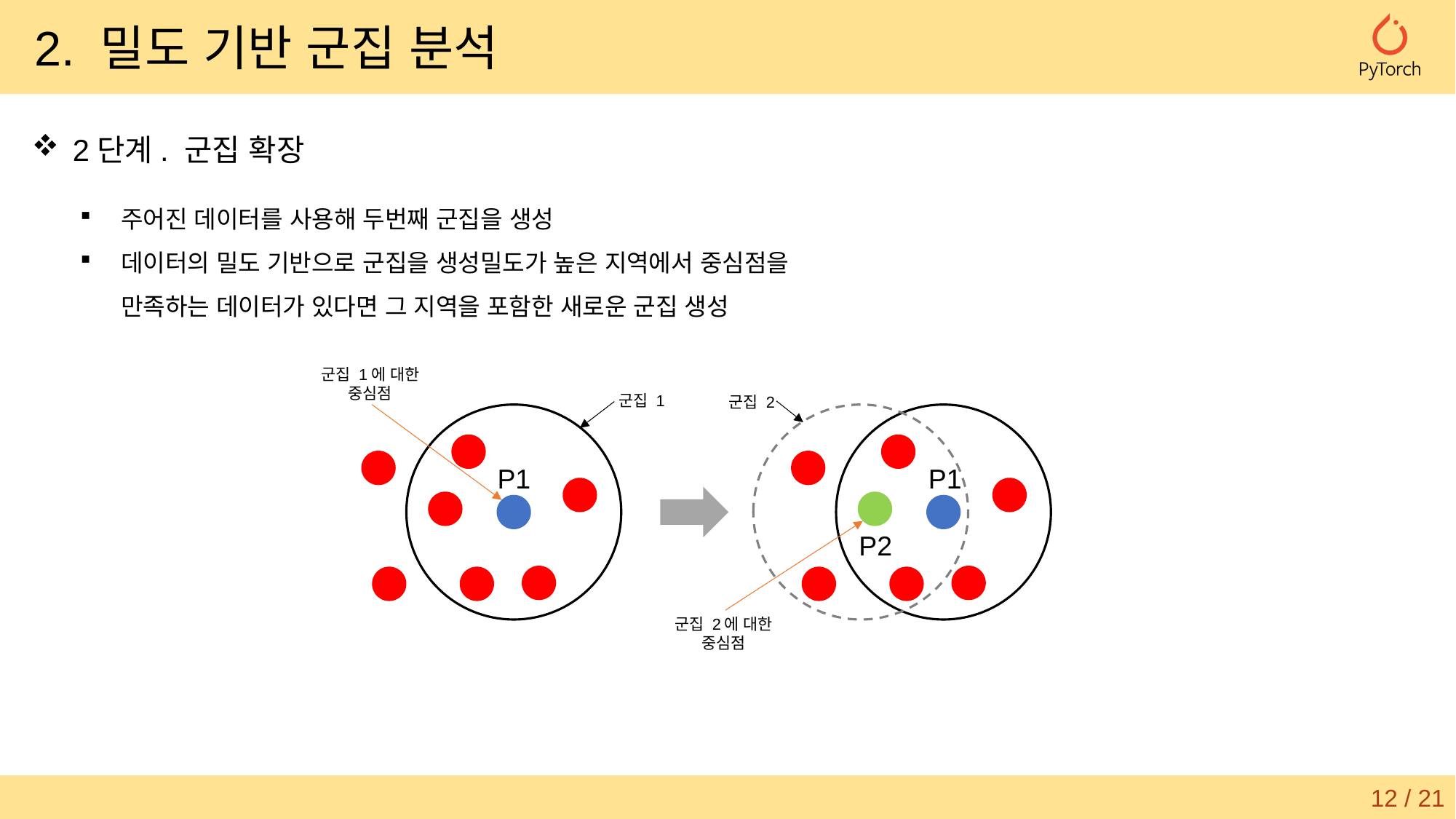

2. 밀도 기반 군집 분석
2단계. 군집 확장
주어진 데이터를 사용해 두번째 군집을 생성
데이터의 밀도 기반으로 군집을 생성밀도가 높은 지역에서 중심점을
만족하는 데이터가 있다면 그 지역을 포함한 새로운 군집 생성
군집 1에 대한
중심점
군집 1
군집 2

P1
P1

P2
군집 2에 대한
중심점
12 / 21